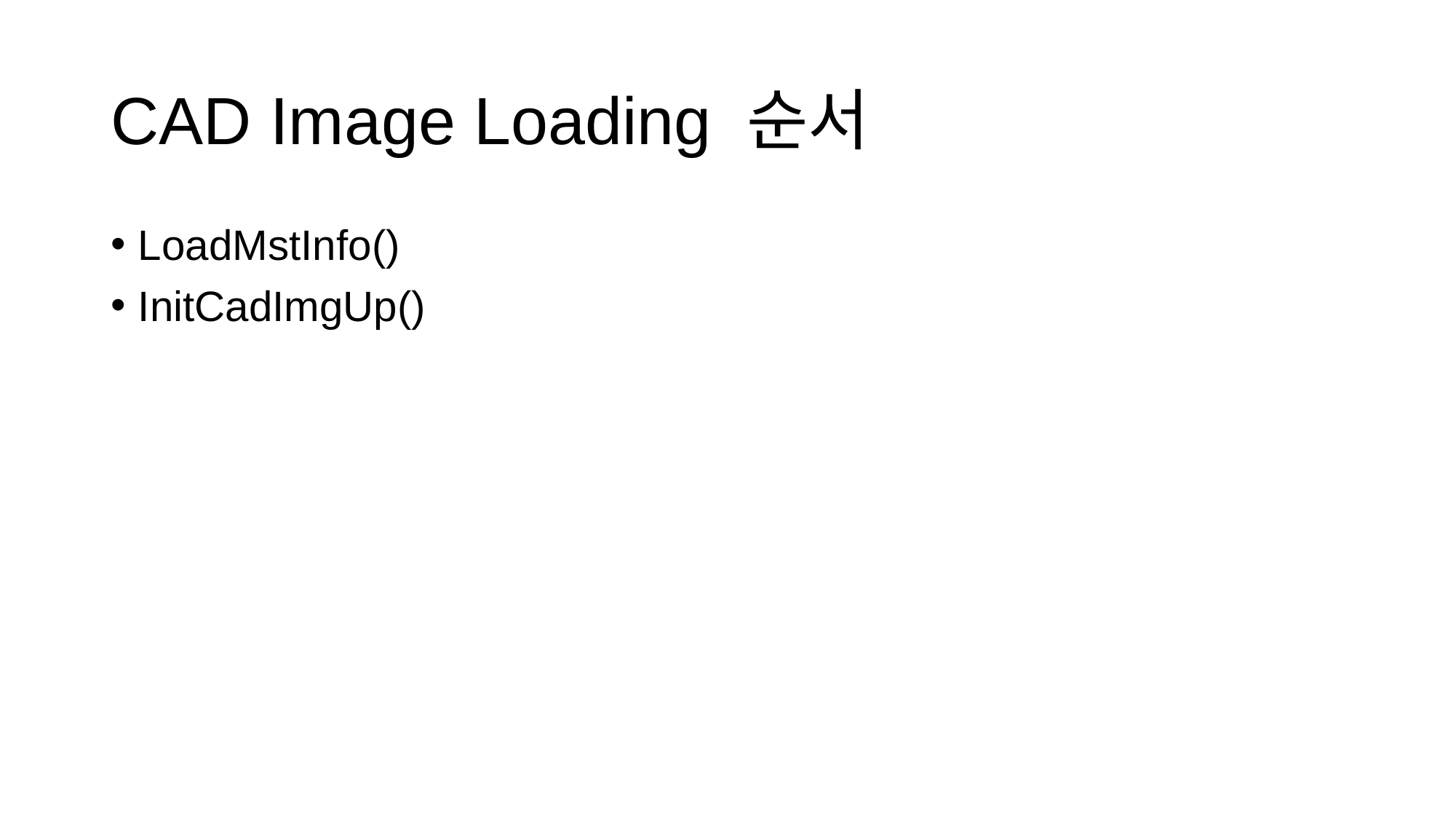

# CAD Image Loading 순서
LoadMstInfo()
InitCadImgUp()